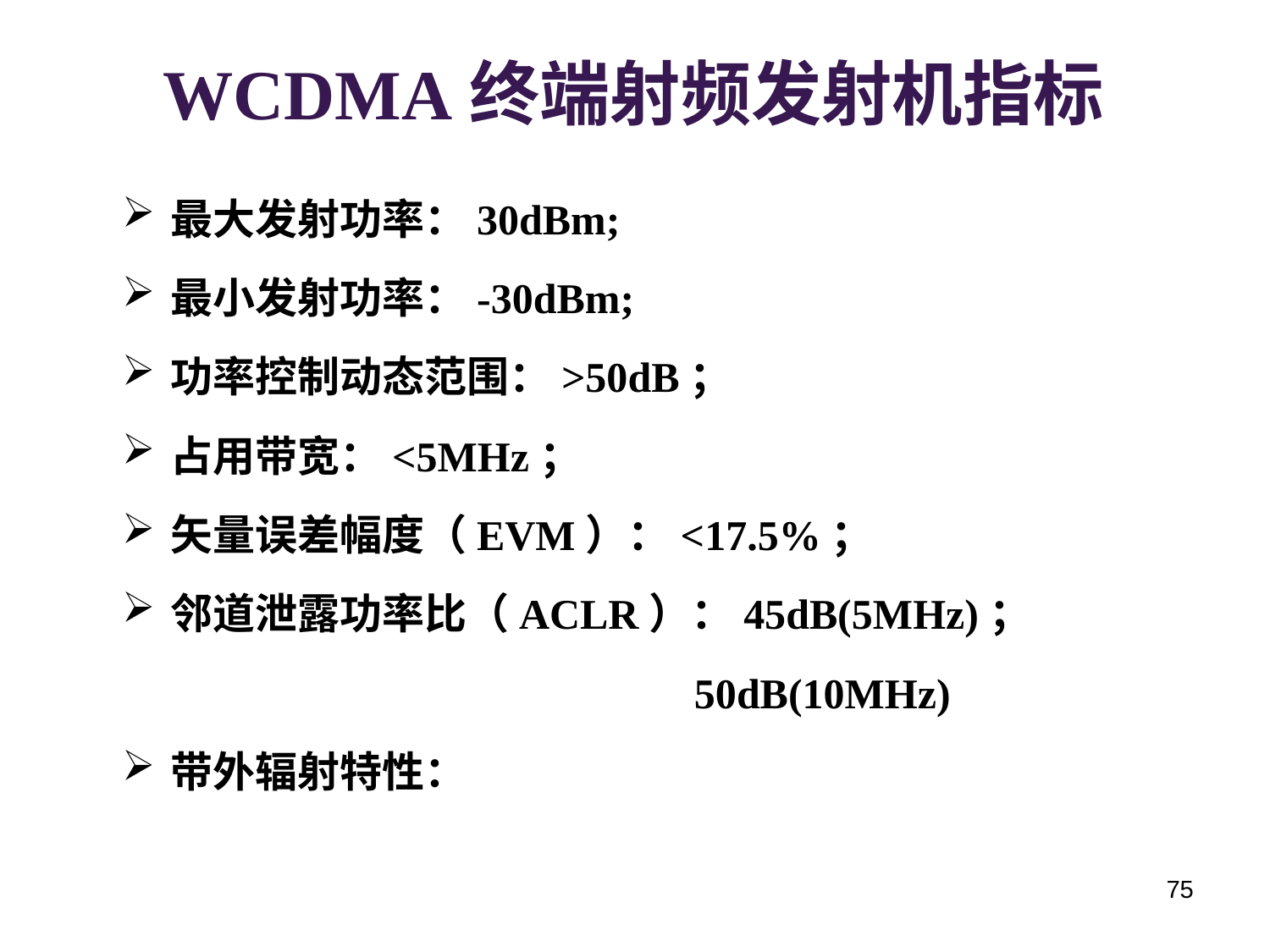

# WCDMA终端射频发射机指标
最大发射功率：30dBm;
最小发射功率：-30dBm;
功率控制动态范围：>50dB；
占用带宽：<5MHz；
矢量误差幅度（EVM）：<17.5%；
邻道泄露功率比（ACLR）：45dB(5MHz)；
                                                      50dB(10MHz)
带外辐射特性：
75